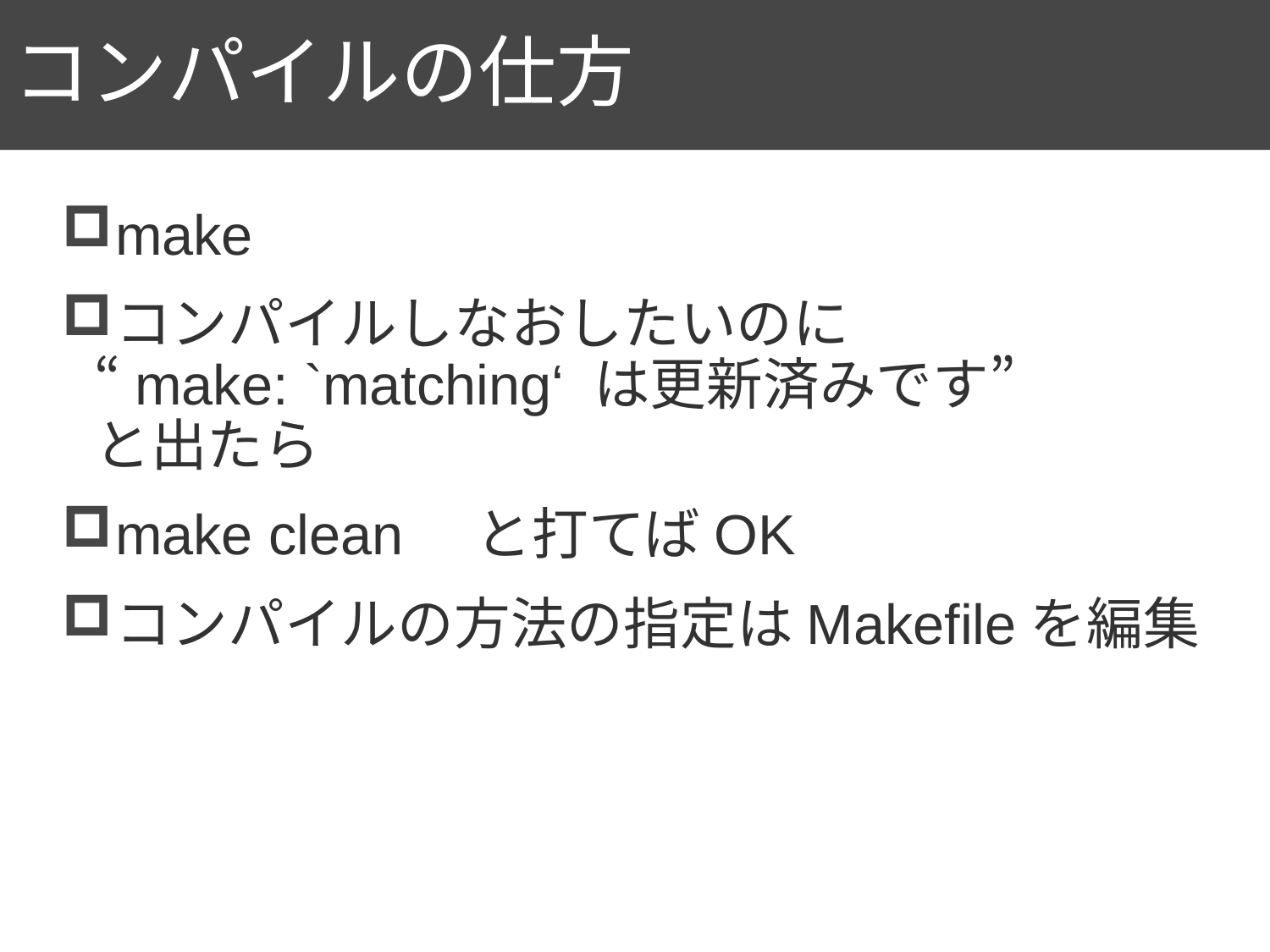

# コンパイルの仕方
57
make
コンパイルしなおしたいのに
“make: `matching‘ は更新済みです”
と出たら
make clean	と打てばOK
コンパイルの方法の指定はMakefileを編集